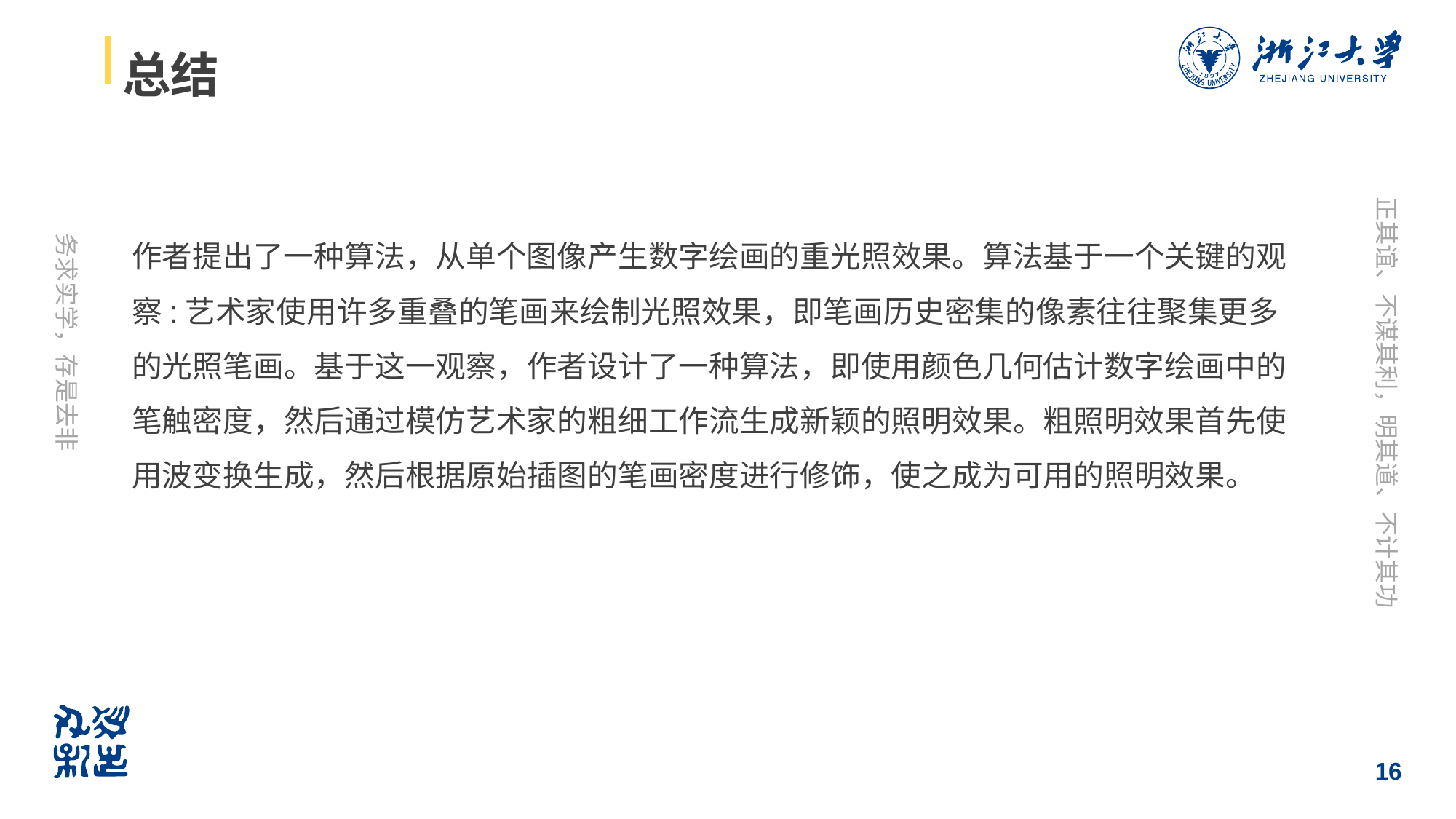

总结
作者提出了一种算法，从单个图像产生数字绘画的重光照效果。算法基于一个关键的观察:艺术家使用许多重叠的笔画来绘制光照效果，即笔画历史密集的像素往往聚集更多的光照笔画。基于这一观察，作者设计了一种算法，即使用颜色几何估计数字绘画中的笔触密度，然后通过模仿艺术家的粗细工作流生成新颖的照明效果。粗照明效果首先使用波变换生成，然后根据原始插图的笔画密度进行修饰，使之成为可用的照明效果。
16